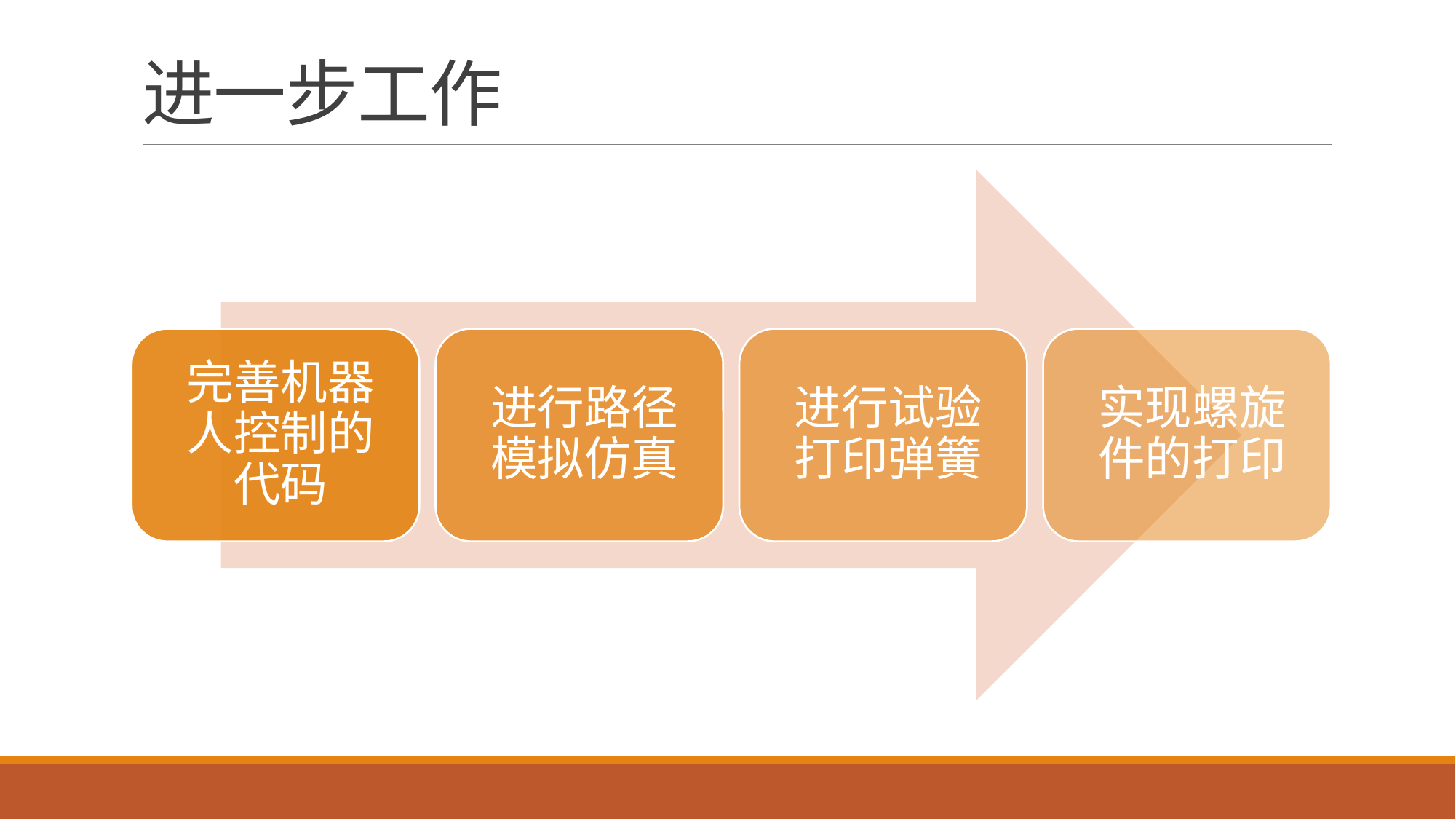

# 进一步工作
完善机器人控制的代码
进行路径模拟仿真
进行试验打印弹簧
实现螺旋件的打印